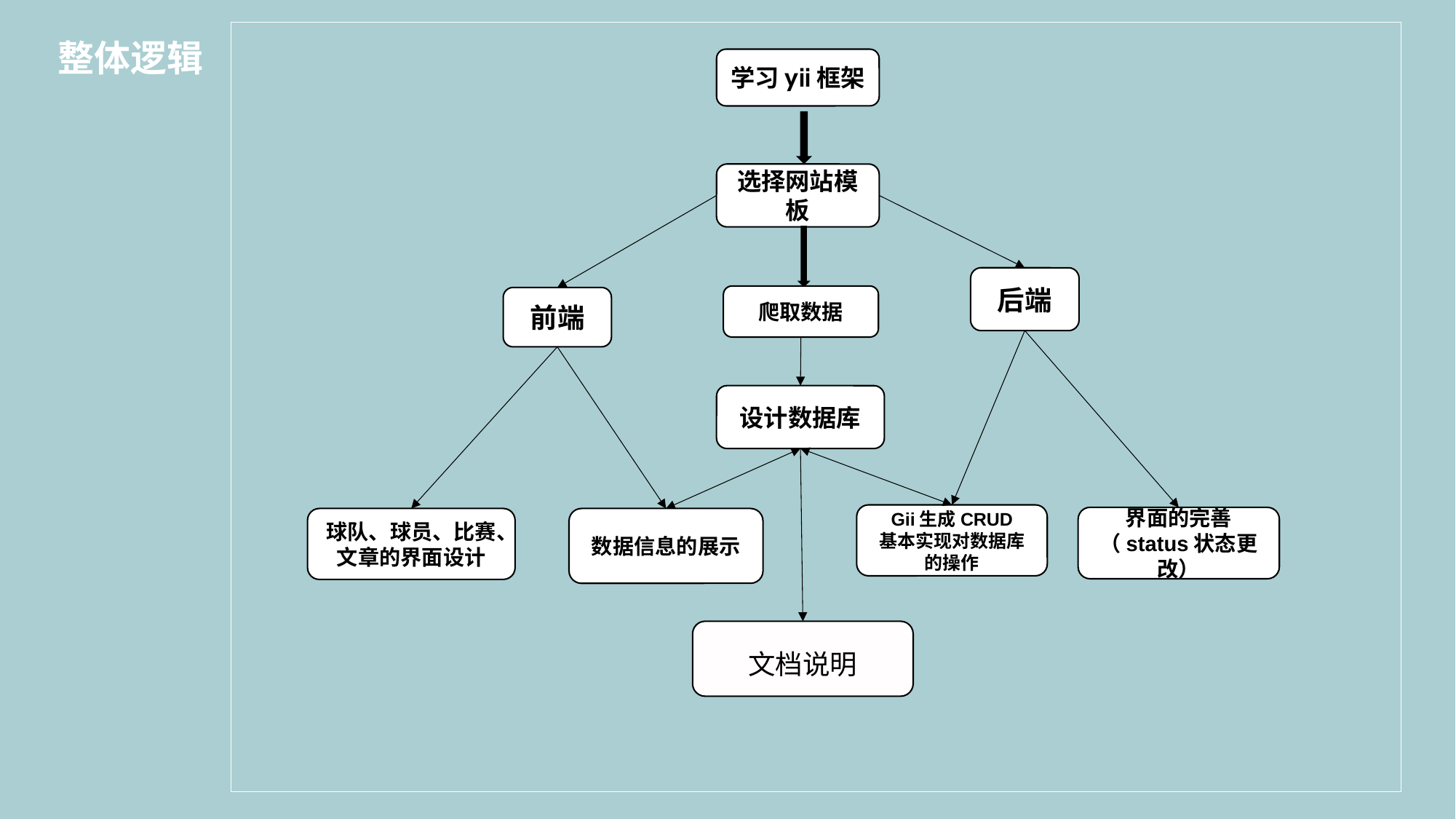

学习yii框架

选择网站模板

后端
前端
设计数据库
Gii生成CRUD
基本实现对数据库的操作
球队、球员、比赛、文章的界面设计
整体逻辑
爬取数据
界面的完善（status状态更改）
数据信息的展示
文档说明